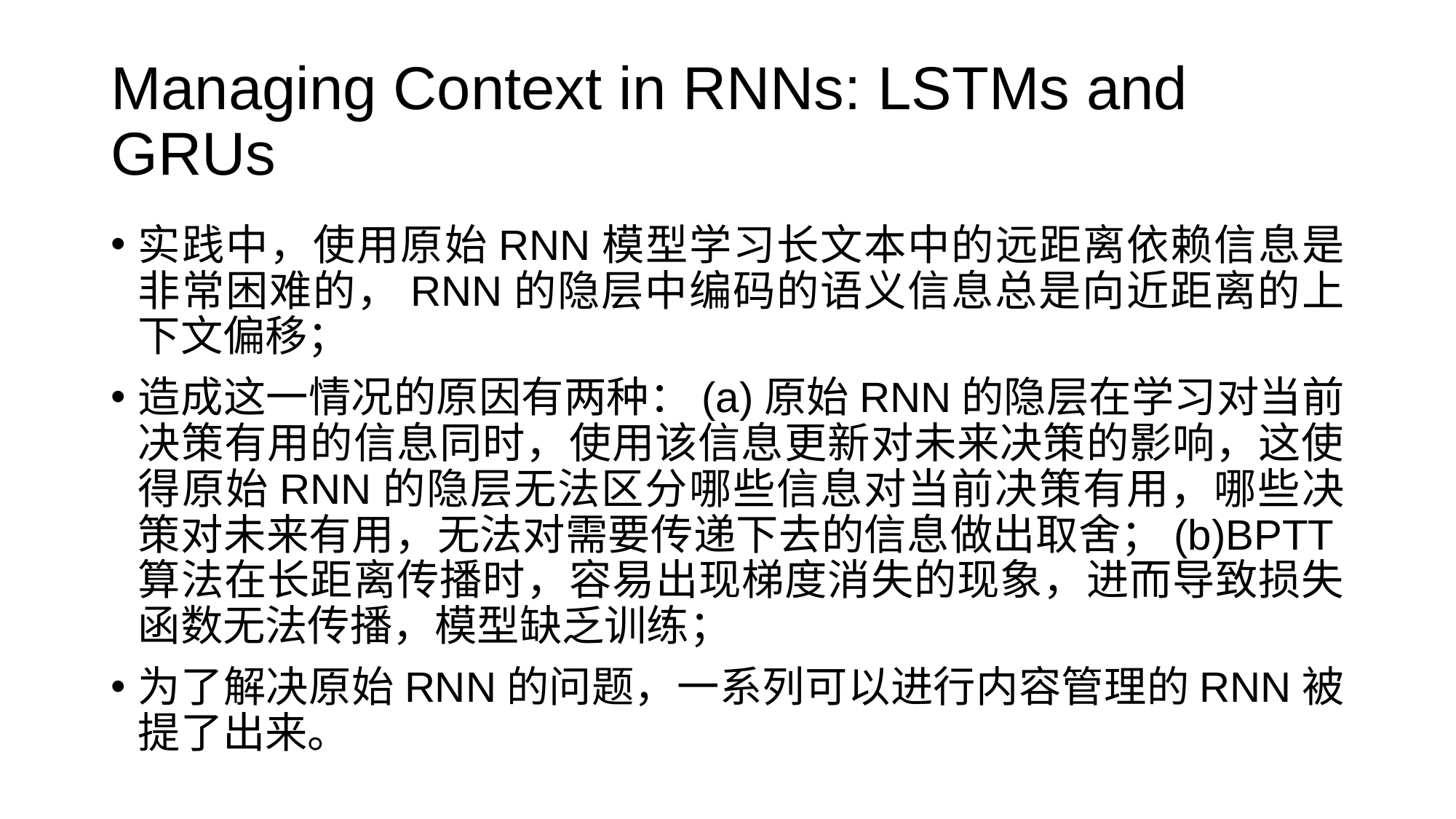

# Managing Context in RNNs: LSTMs and GRUs
实践中，使用原始RNN模型学习长文本中的远距离依赖信息是非常困难的，RNN的隐层中编码的语义信息总是向近距离的上下文偏移；
造成这一情况的原因有两种：(a)原始RNN的隐层在学习对当前决策有用的信息同时，使用该信息更新对未来决策的影响，这使得原始RNN的隐层无法区分哪些信息对当前决策有用，哪些决策对未来有用，无法对需要传递下去的信息做出取舍；(b)BPTT算法在长距离传播时，容易出现梯度消失的现象，进而导致损失函数无法传播，模型缺乏训练；
为了解决原始RNN的问题，一系列可以进行内容管理的RNN被提了出来。